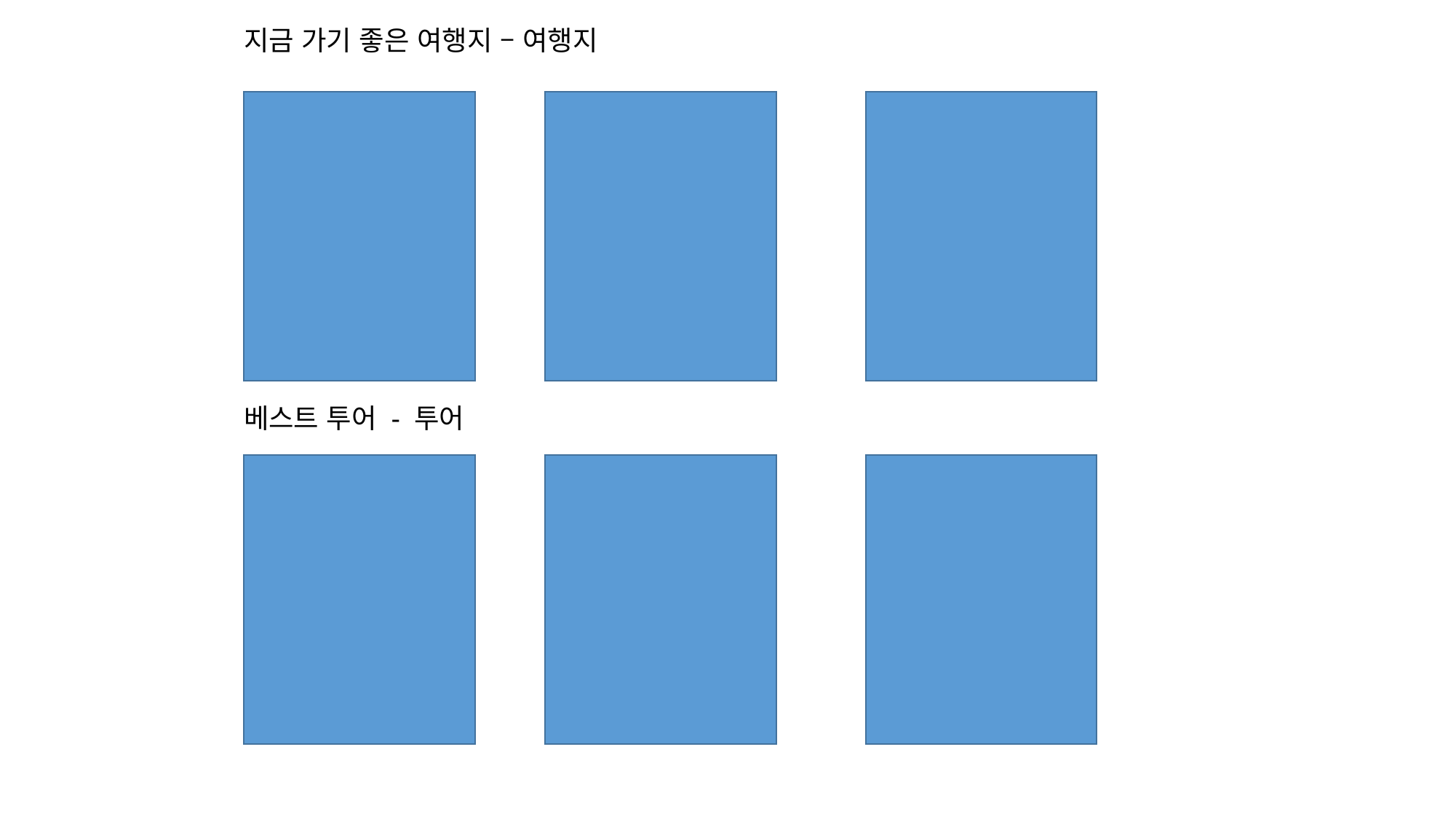

지금 가기 좋은 여행지 – 여행지

베스트 투어 - 투어